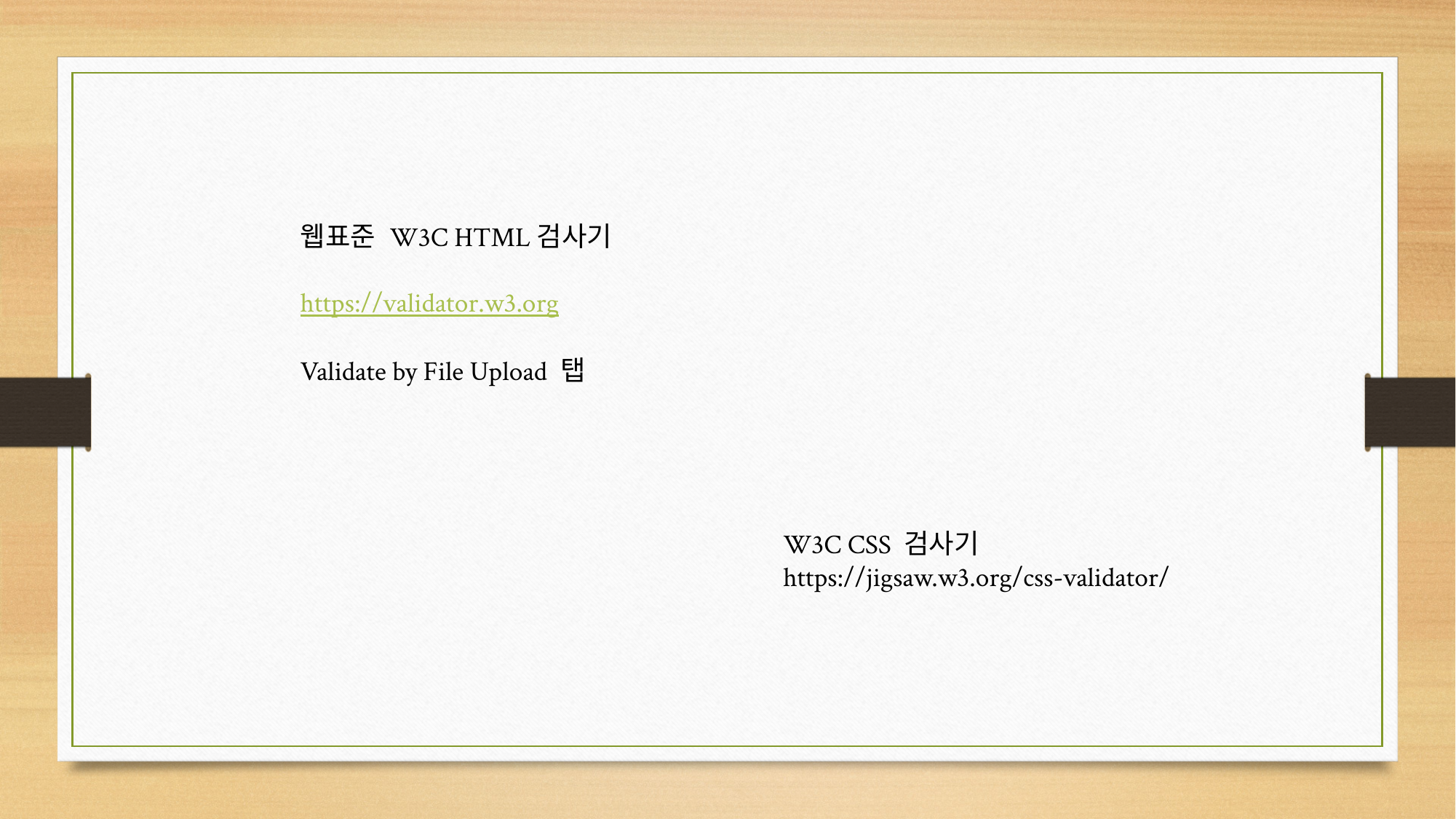

웹표준 W3C HTML검사기

https://validator.w3.org

Validate by File Upload 탭

W3C CSS 검사기
https://jigsaw.w3.org/css-validator/